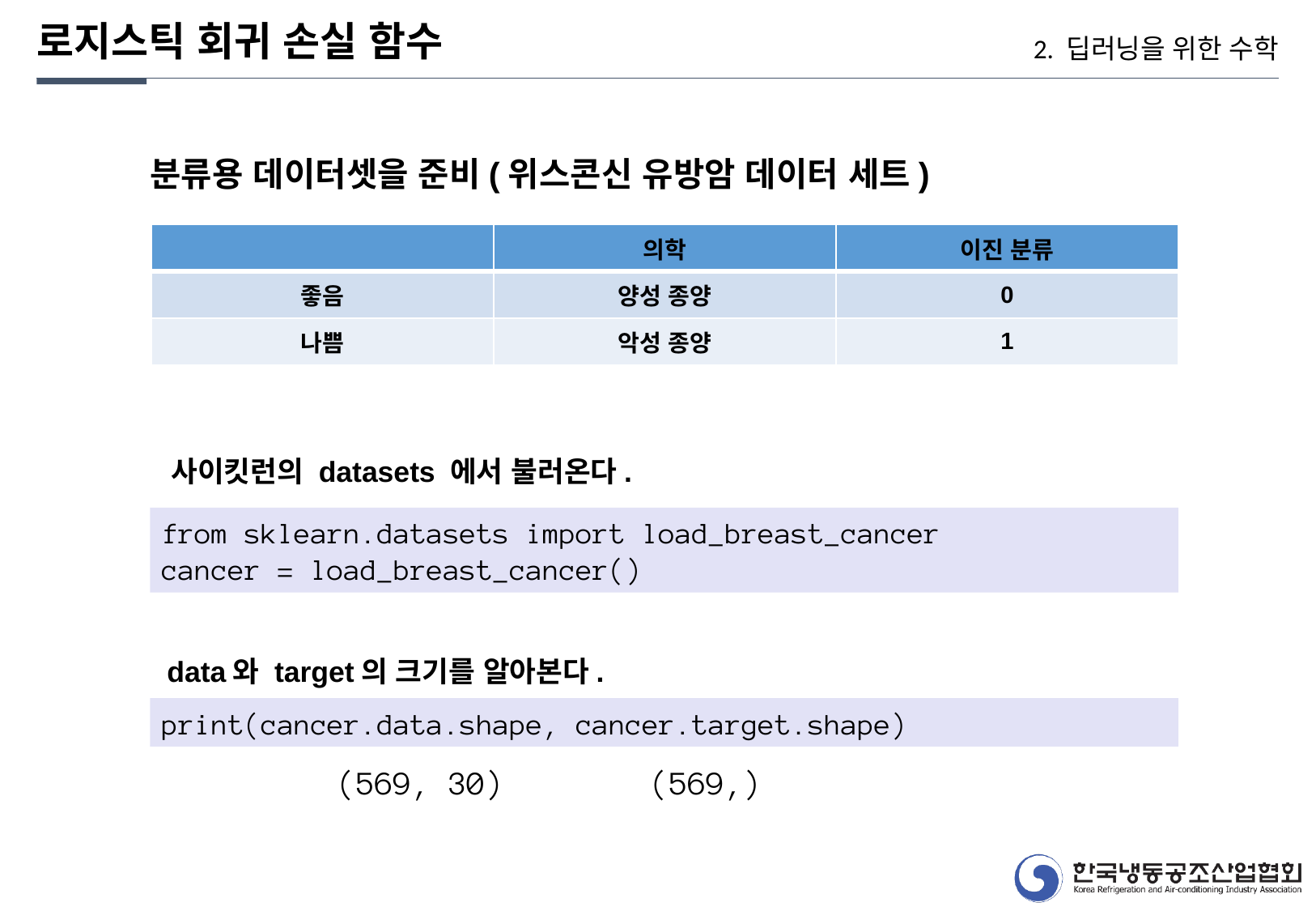

로지스틱 회귀 손실 함수
2. 딥러닝을 위한 수학
분류용 데이터셋을 준비(위스콘신 유방암 데이터 세트)
|  | 의학 | 이진 분류 |
| --- | --- | --- |
| 좋음 | 양성 종양 | 0 |
| 나쁨 | 악성 종양 | 1 |
사이킷런의 datasets 에서 불러온다.
from sklearn.datasets import load_breast_cancer
cancer = load_breast_cancer()
data와 target의 크기를 알아본다.
print(cancer.data.shape, cancer.target.shape)
(569, 30)        (569,)